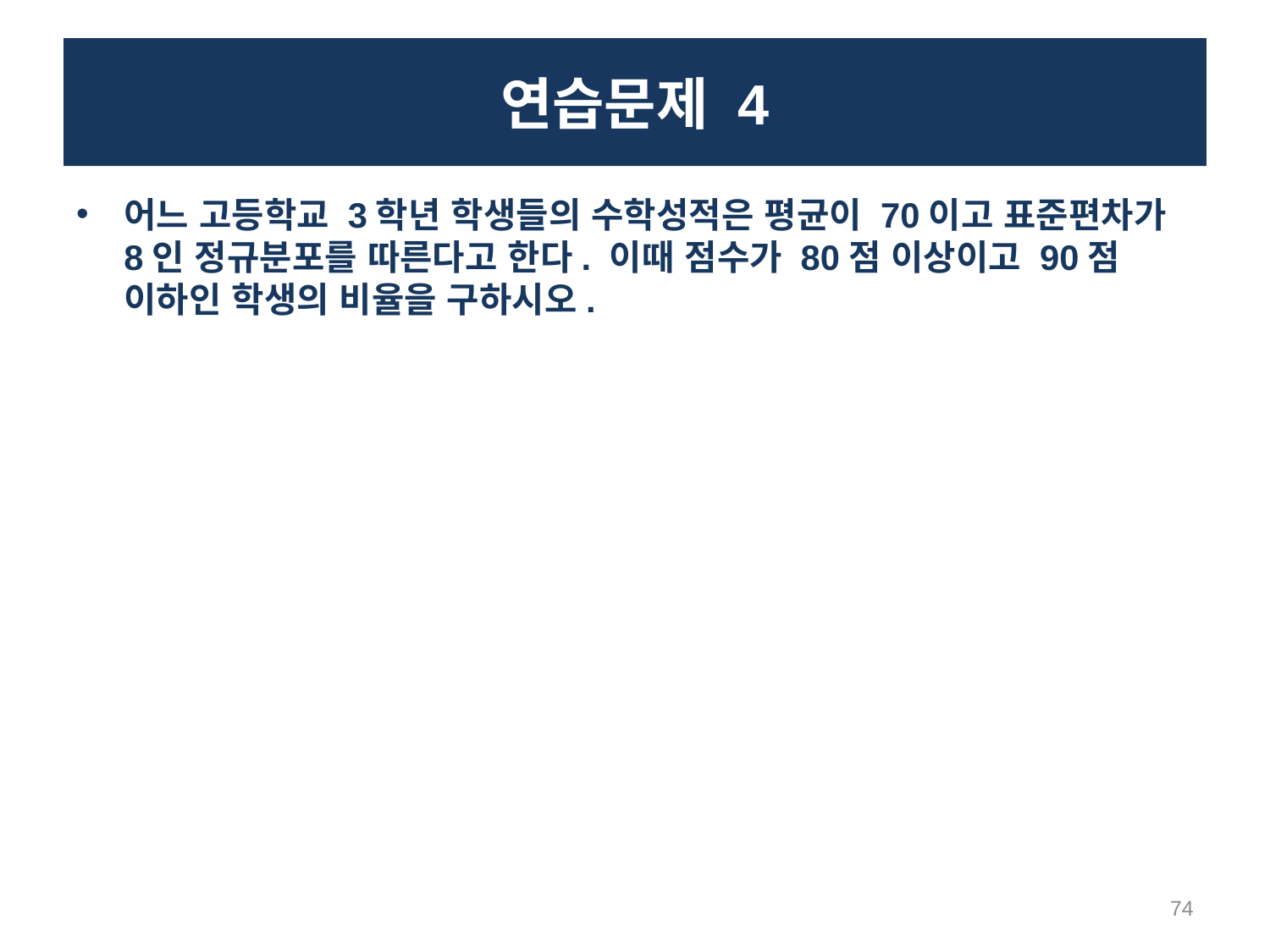

# 연습문제 4
어느 고등학교 3학년 학생들의 수학성적은 평균이 70이고 표준편차가 8인 정규분포를 따른다고 한다. 이때 점수가 80점 이상이고 90점 이하인 학생의 비율을 구하시오.

74